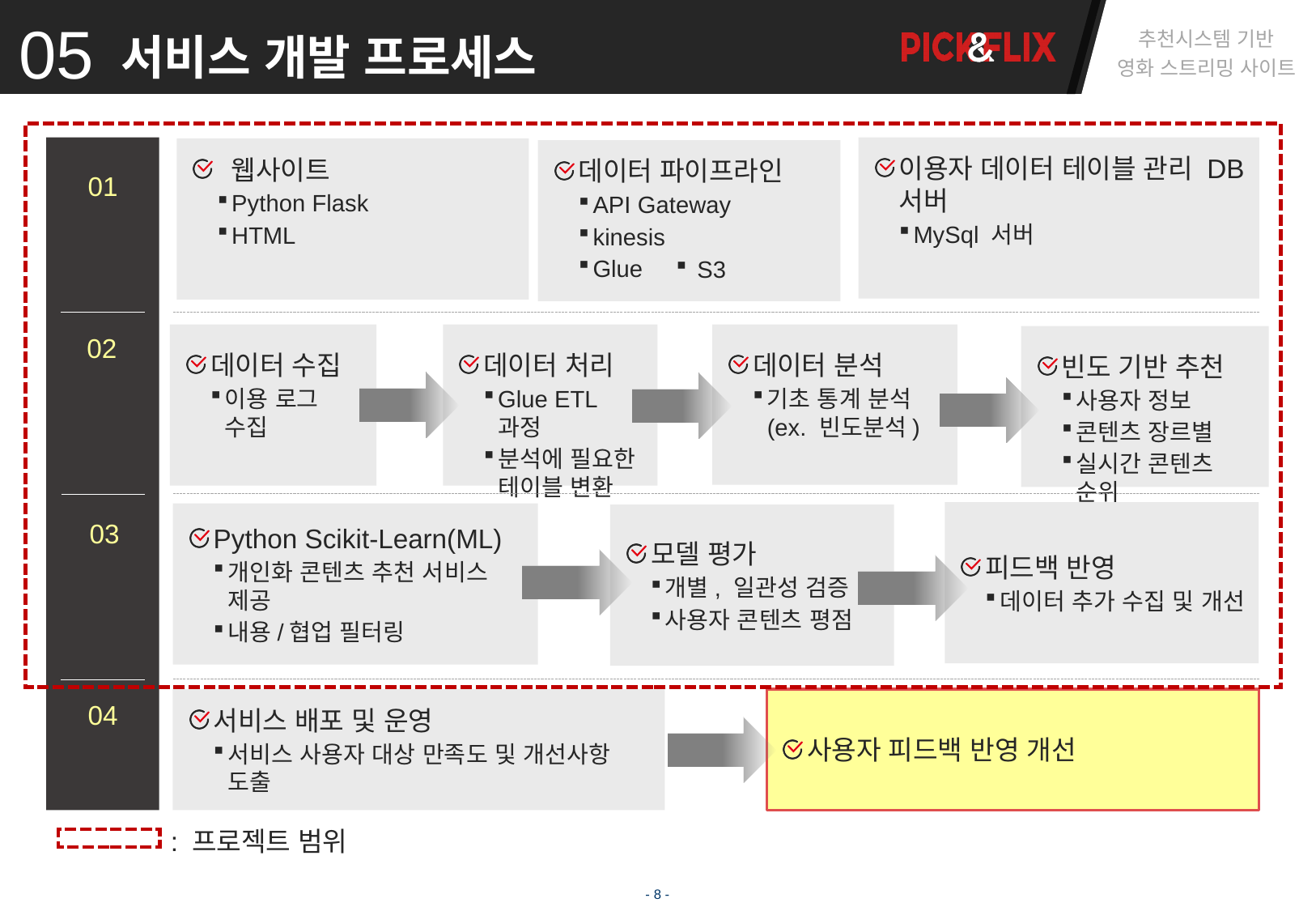

05
서비스 개발 프로세스

이용자 데이터 테이블 관리 DB 서버
MySql 서버

 웹사이트
Python Flask
HTML

데이터 파이프라인
API Gateway
kinesis
Glue
01
인프라
구축
 S3
02
분석
시스템
구축
데이터 수집
이용 로그 수집
데이터 처리
Glue ETL 과정
분석에 필요한 테이블 변환
데이터 분석
기초 통계 분석
(ex. 빈도분석)
빈도 기반 추천
사용자 정보
콘텐츠 장르별
실시간 콘텐츠 순위

피드백 반영
데이터 추가 수집 및 개선
Python Scikit-Learn(ML)
개인화 콘텐츠 추천 서비스 제공
내용/협업 필터링
모델 평가
개별, 일관성 검증
사용자 콘텐츠 평점
03
추천
시스템
개발

서비스 배포 및 운영
서비스 사용자 대상 만족도 및 개선사항 도출
사용자 피드백 반영 개선
04
서비스
운영

: 프로젝트 범위